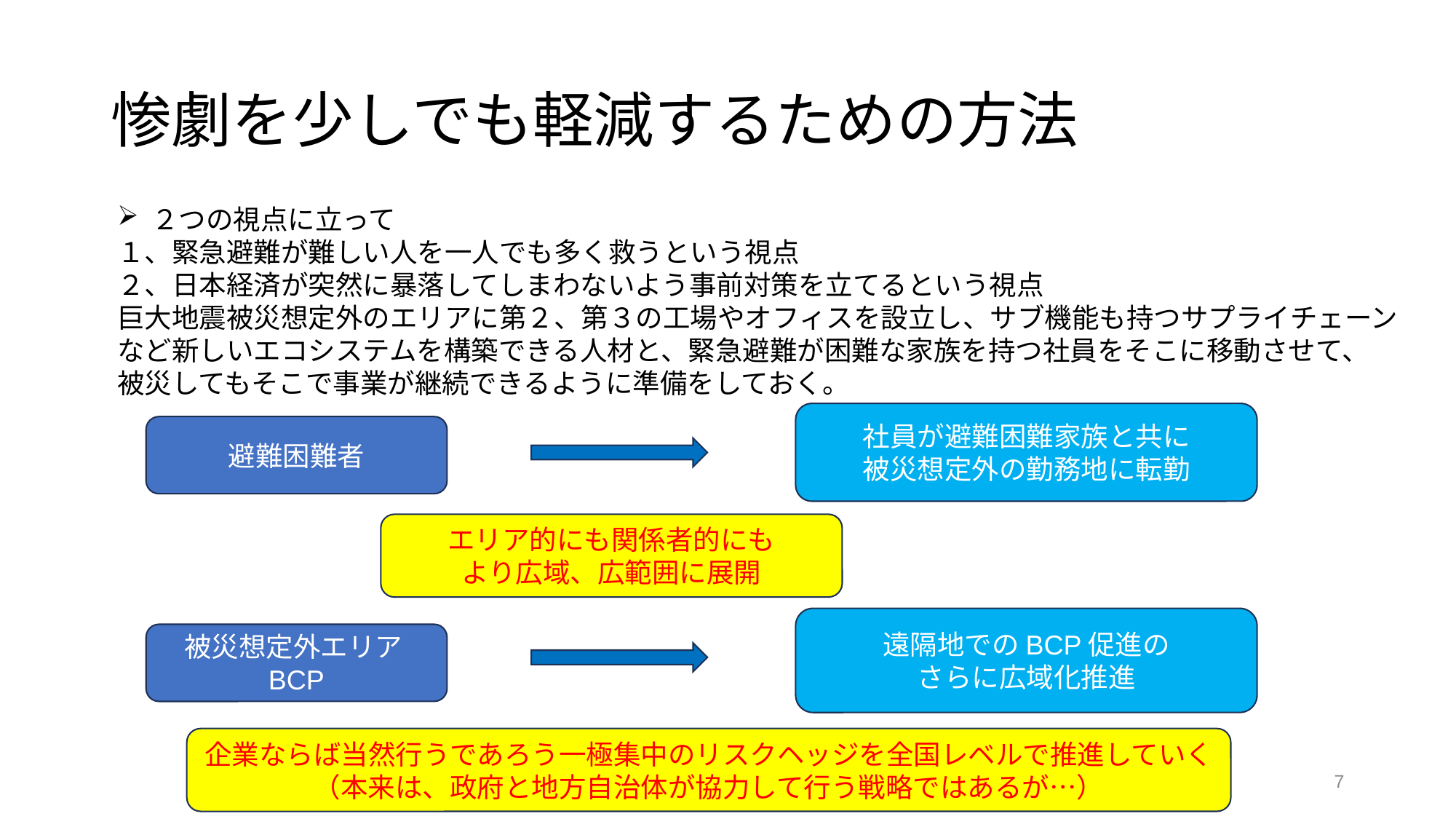

# 惨劇を少しでも軽減するための方法
２つの視点に立って
１、緊急避難が難しい人を一人でも多く救うという視点
２、日本経済が突然に暴落してしまわないよう事前対策を立てるという視点
巨大地震被災想定外のエリアに第２、第３の工場やオフィスを設立し、サブ機能も持つサプライチェーンなど新しいエコシステムを構築できる人材と、緊急避難が困難な家族を持つ社員をそこに移動させて、
被災してもそこで事業が継続できるように準備をしておく。
社員が避難困難家族と共に
被災想定外の勤務地に転勤
避難困難者

エリア的にも関係者的にも
より広域、広範囲に展開
遠隔地でのBCP促進の
さらに広域化推進
被災想定外エリアBCP

企業ならば当然行うであろう一極集中のリスクヘッジを全国レベルで推進していく
（本来は、政府と地方自治体が協力して行う戦略ではあるが…）
7